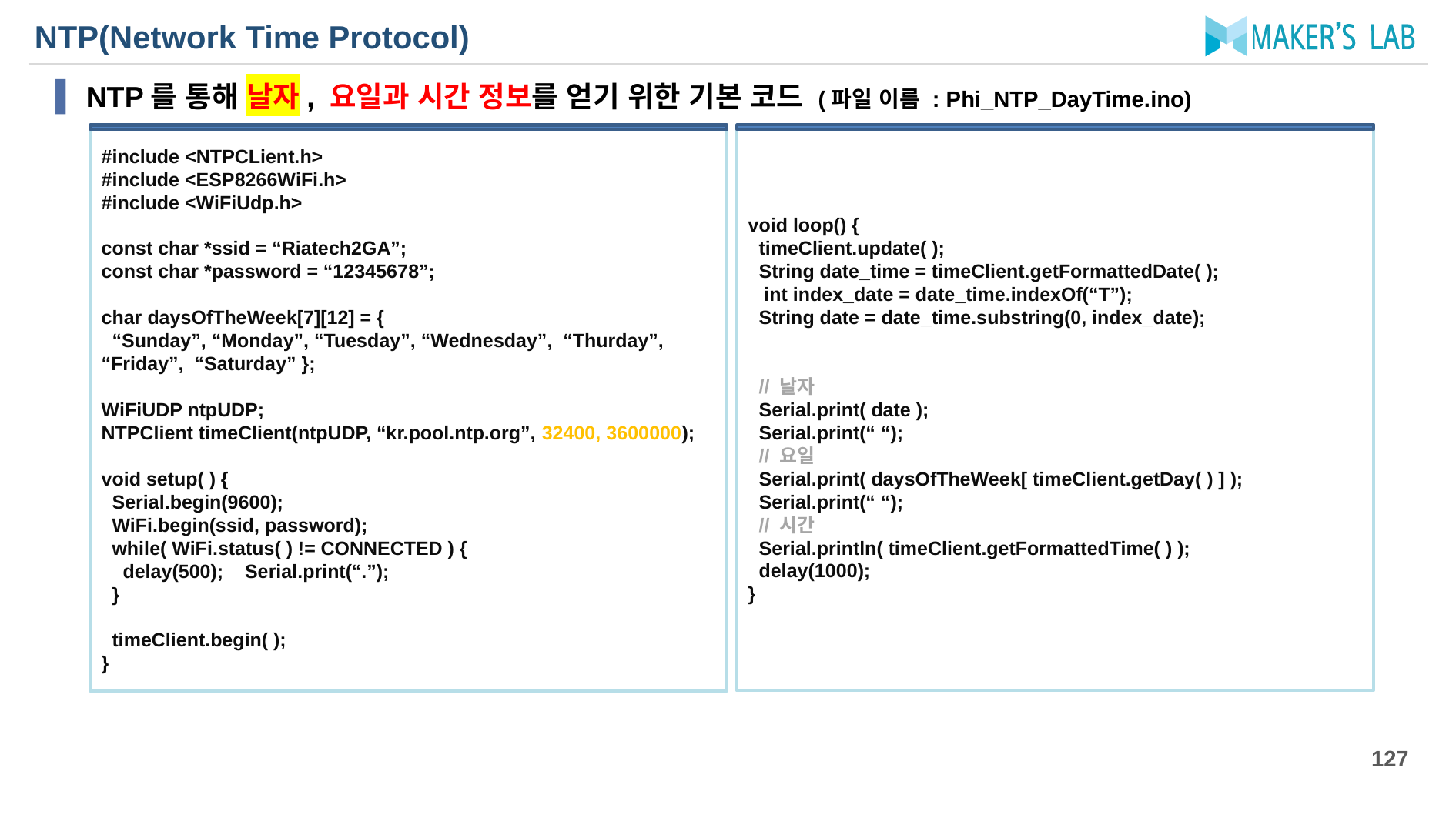

# NTP(Network Time Protocol)
NTP를 통해 날자, 요일과 시간 정보를 얻기 위한 기본 코드 (파일 이름 : Phi_NTP_DayTime.ino)

void loop() {
  timeClient.update( );
  String date_time = timeClient.getFormattedDate( );
   int index_date = date_time.indexOf(“T”);
  String date = date_time.substring(0, index_date);

  // 날자
  Serial.print( date );
  Serial.print(“ “);
  // 요일
  Serial.print( daysOfTheWeek[ timeClient.getDay( ) ] );
  Serial.print(“ “);
  // 시간
  Serial.println( timeClient.getFormattedTime( ) );
  delay(1000);
}
#include <NTPCLient.h>
#include <ESP8266WiFi.h>
#include <WiFiUdp.h>

const char *ssid = “Riatech2GA”;
const char *password = “12345678”;

char daysOfTheWeek[7][12] = {
  “Sunday”, “Monday”, “Tuesday”, “Wednesday”,  “Thurday”, “Friday”,  “Saturday” };

WiFiUDP ntpUDP;
NTPClient timeClient(ntpUDP, “kr.pool.ntp.org”, 32400, 3600000);

void setup( ) {
  Serial.begin(9600);
  WiFi.begin(ssid, password);
  while( WiFi.status( ) != CONNECTED ) {
    delay(500);    Serial.print(“.”);
  }

  timeClient.begin( );
}
127